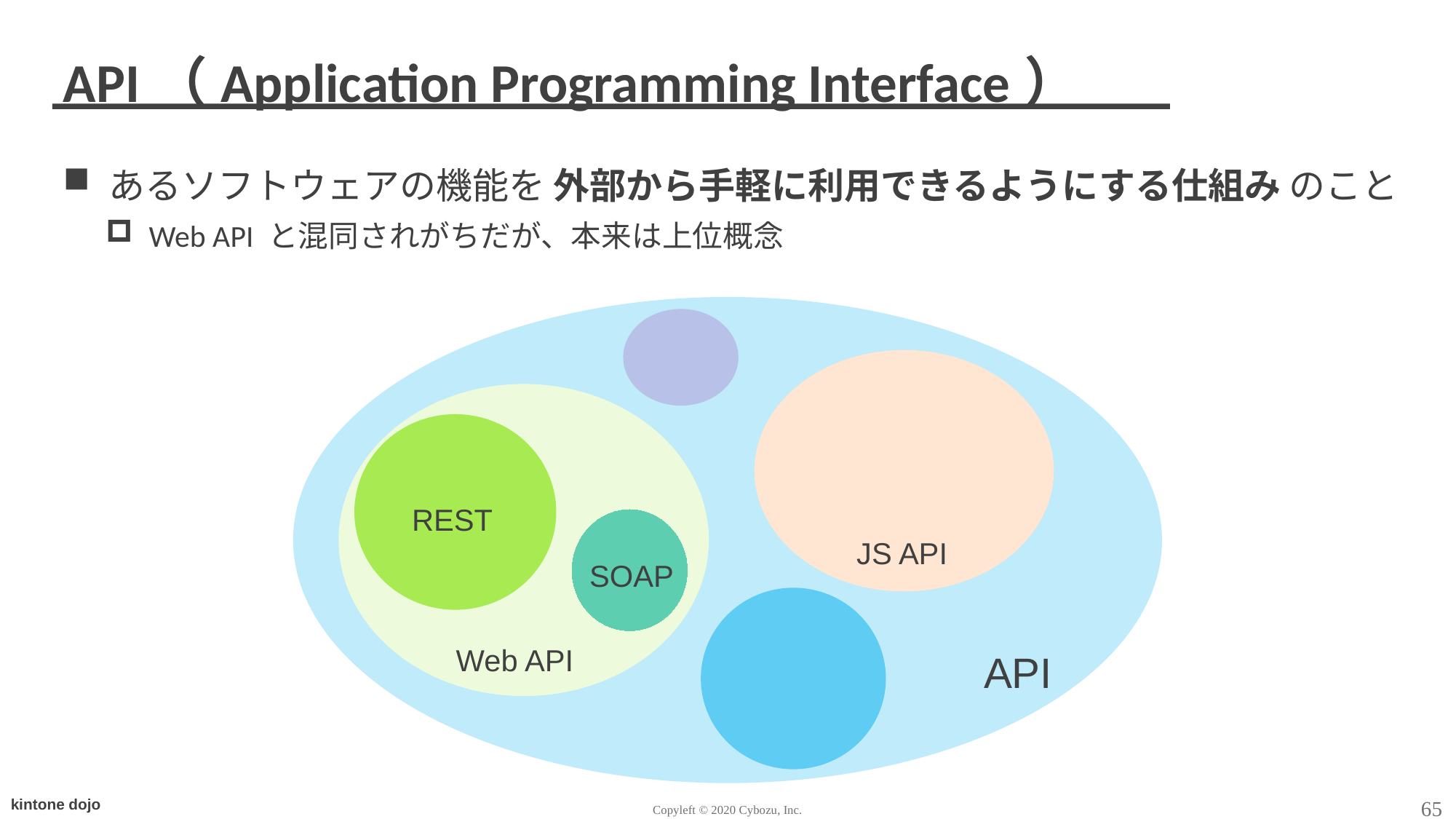

# API（Application Programming Interface）
あるソフトウェアの機能を 外部から手軽に利用できるようにする仕組み のこと
Web API と混同されがちだが、本来は上位概念

REST

JS API
SOAP

Web API
API
65
Copyleft © 2020 Cybozu, Inc.